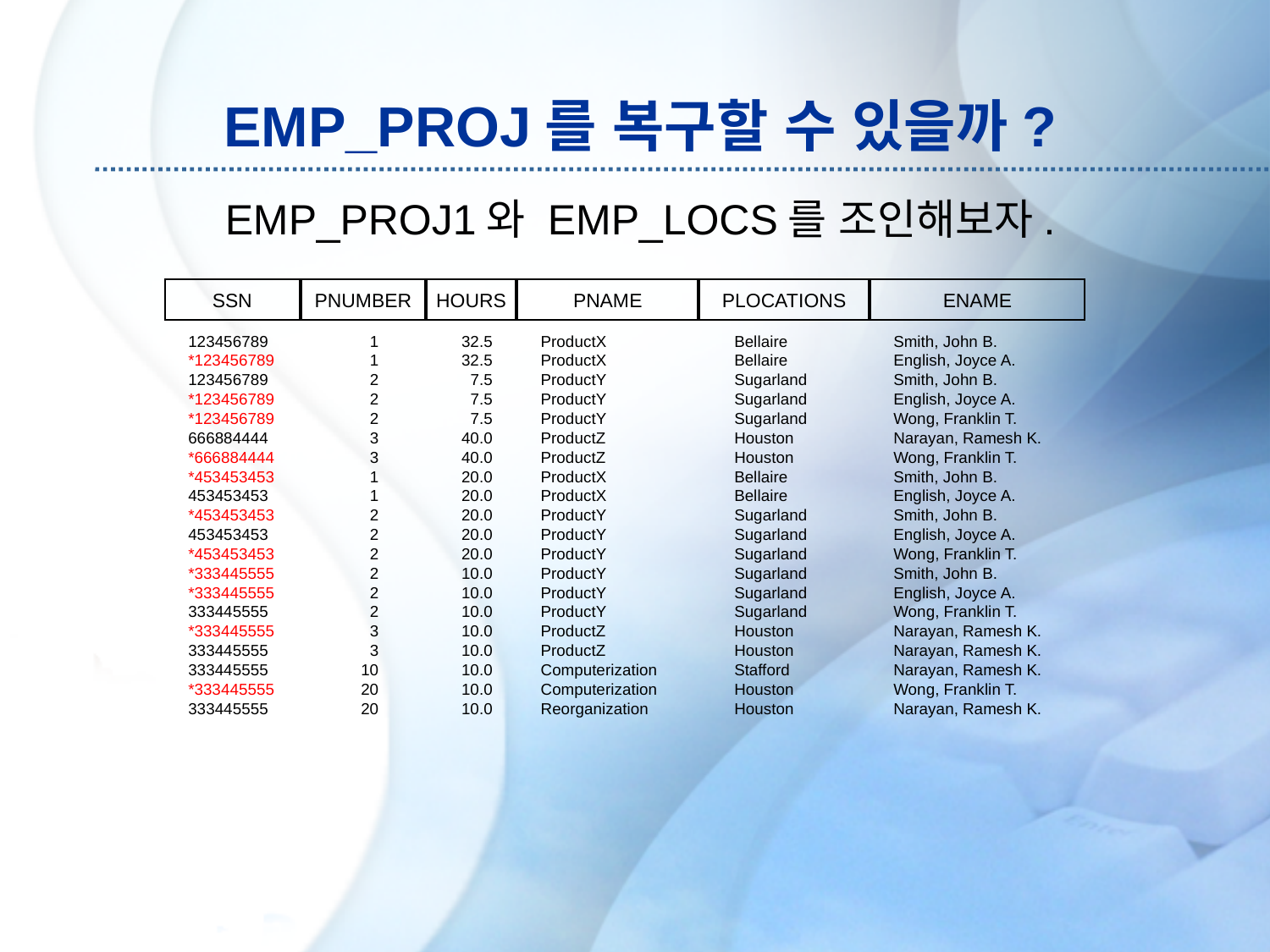

EMP_PROJ를 복구할 수 있을까?
EMP_PROJ1와 EMP_LOCS를 조인해보자.
SSN
PNUMBER
HOURS
PNAME
PLOCATIONS
ENAME
123456789
*123456789
123456789
*123456789
*123456789
666884444
*666884444
*453453453
453453453
*453453453
453453453
*453453453
*333445555
*333445555
333445555
*333445555
333445555
333445555
*333445555
333445555
1
1
2
2
2
3
3
1
1
2
2
2
2
2
2
3
3
10
20
20
32.5
32.5
7.5
7.5
7.5
40.0
40.0
20.0
20.0
20.0
20.0
20.0
10.0
10.0
10.0
10.0
10.0
10.0
10.0
10.0
ProductX
ProductX
ProductY
ProductY
ProductY
ProductZ
ProductZ
ProductX
ProductX
ProductY
ProductY
ProductY
ProductY
ProductY
ProductY
ProductZ
ProductZ
Computerization
Computerization
Reorganization
Bellaire
Bellaire
Sugarland
Sugarland
Sugarland
Houston
Houston
Bellaire
Bellaire
Sugarland
Sugarland
Sugarland
Sugarland
Sugarland
Sugarland
Houston
Houston
Stafford
Houston
Houston
Smith, John B.
English, Joyce A.
Smith, John B.
English, Joyce A.
Wong, Franklin T.
Narayan, Ramesh K.
Wong, Franklin T.
Smith, John B.
English, Joyce A.
Smith, John B.
English, Joyce A.
Wong, Franklin T.
Smith, John B.
English, Joyce A.
Wong, Franklin T.
Narayan, Ramesh K.
Narayan, Ramesh K.
Narayan, Ramesh K.
Wong, Franklin T.
Narayan, Ramesh K.